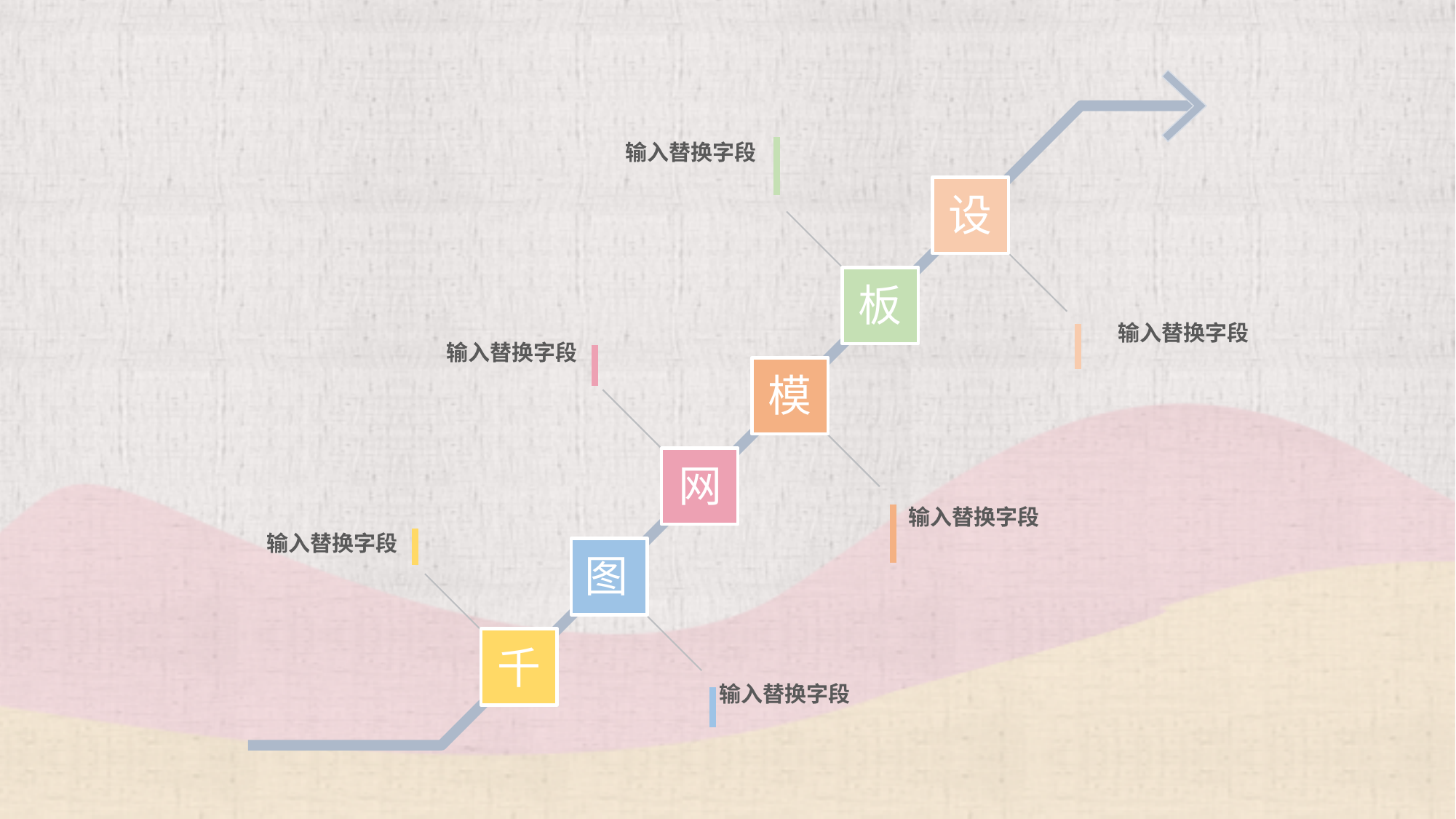

输入替换字段

设

板
输入替换字段

输入替换字段

模

网
输入替换字段

输入替换字段

图

千
输入替换字段